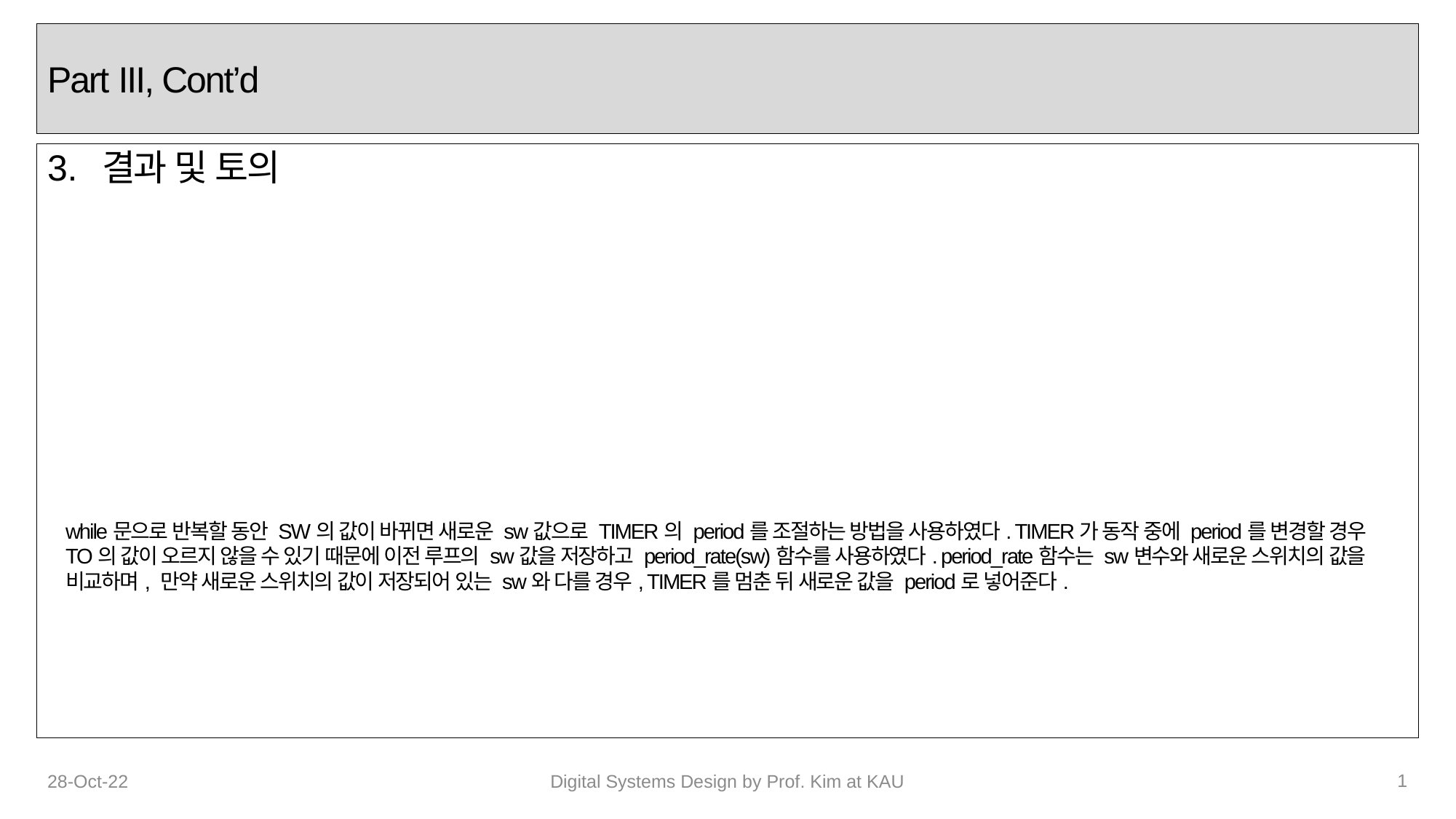

# Part III, Cont’d
결과 및 토의
while문으로 반복할 동안 SW의 값이 바뀌면 새로운 sw값으로 TIMER의 period를 조절하는 방법을 사용하였다. TIMER가 동작 중에 period를 변경할 경우 TO의 값이 오르지 않을 수 있기 때문에 이전 루프의 sw값을 저장하고 period_rate(sw)함수를 사용하였다. period_rate함수는 sw변수와 새로운 스위치의 값을 비교하며, 만약 새로운 스위치의 값이 저장되어 있는 sw와 다를 경우, TIMER를 멈춘 뒤 새로운 값을 period로 넣어준다.
1
28-Oct-22
Digital Systems Design by Prof. Kim at KAU